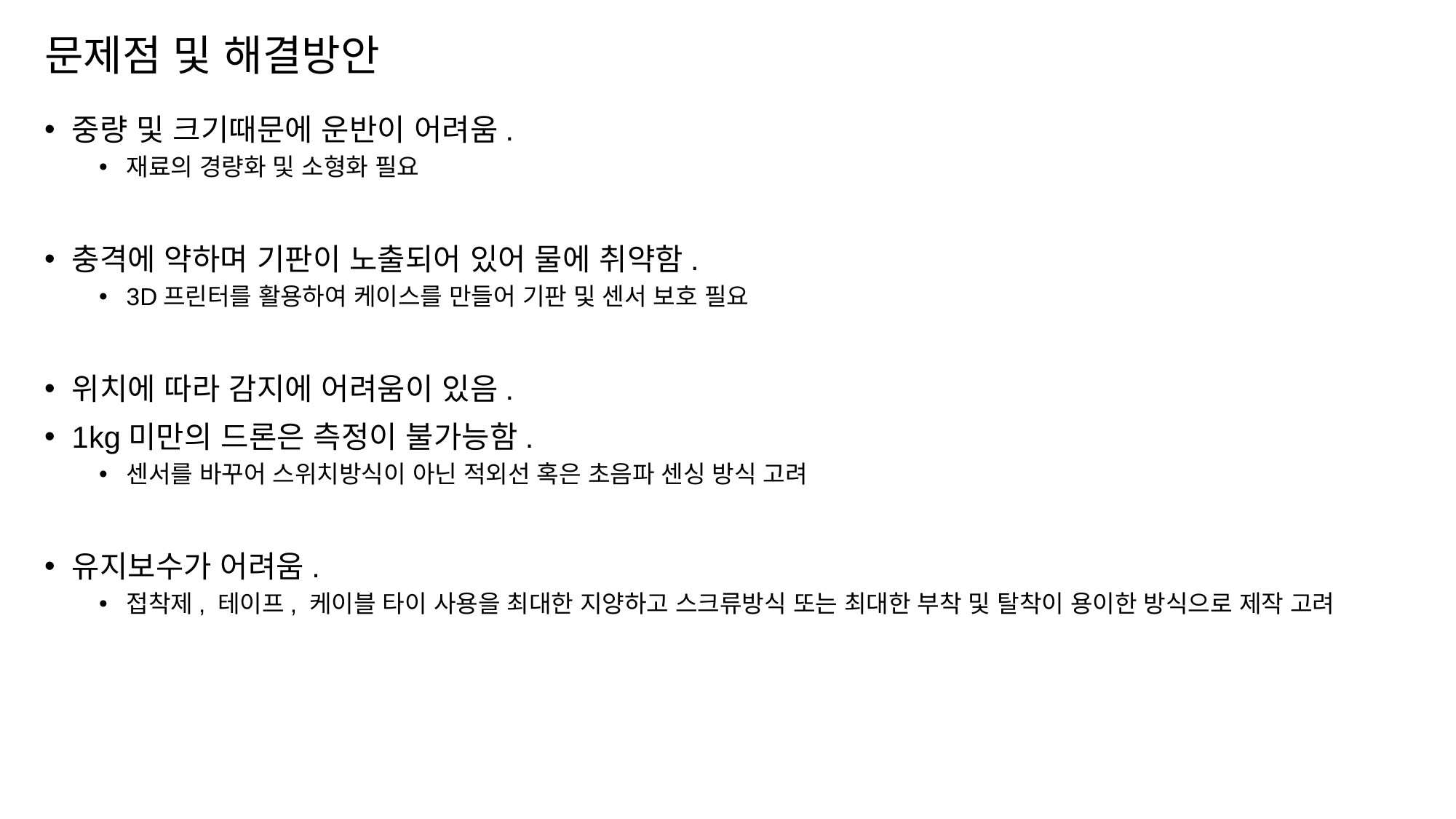

# 문제점 및 해결방안
중량 및 크기때문에 운반이 어려움.
재료의 경량화 및 소형화 필요

충격에 약하며 기판이 노출되어 있어 물에 취약함.
3D프린터를 활용하여 케이스를 만들어 기판 및 센서 보호 필요

위치에 따라 감지에 어려움이 있음.
1kg미만의 드론은 측정이 불가능함.
센서를 바꾸어 스위치방식이 아닌 적외선 혹은 초음파 센싱 방식 고려

유지보수가 어려움.
접착제, 테이프, 케이블 타이 사용을 최대한 지양하고 스크류방식 또는 최대한 부착 및 탈착이 용이한 방식으로 제작 고려